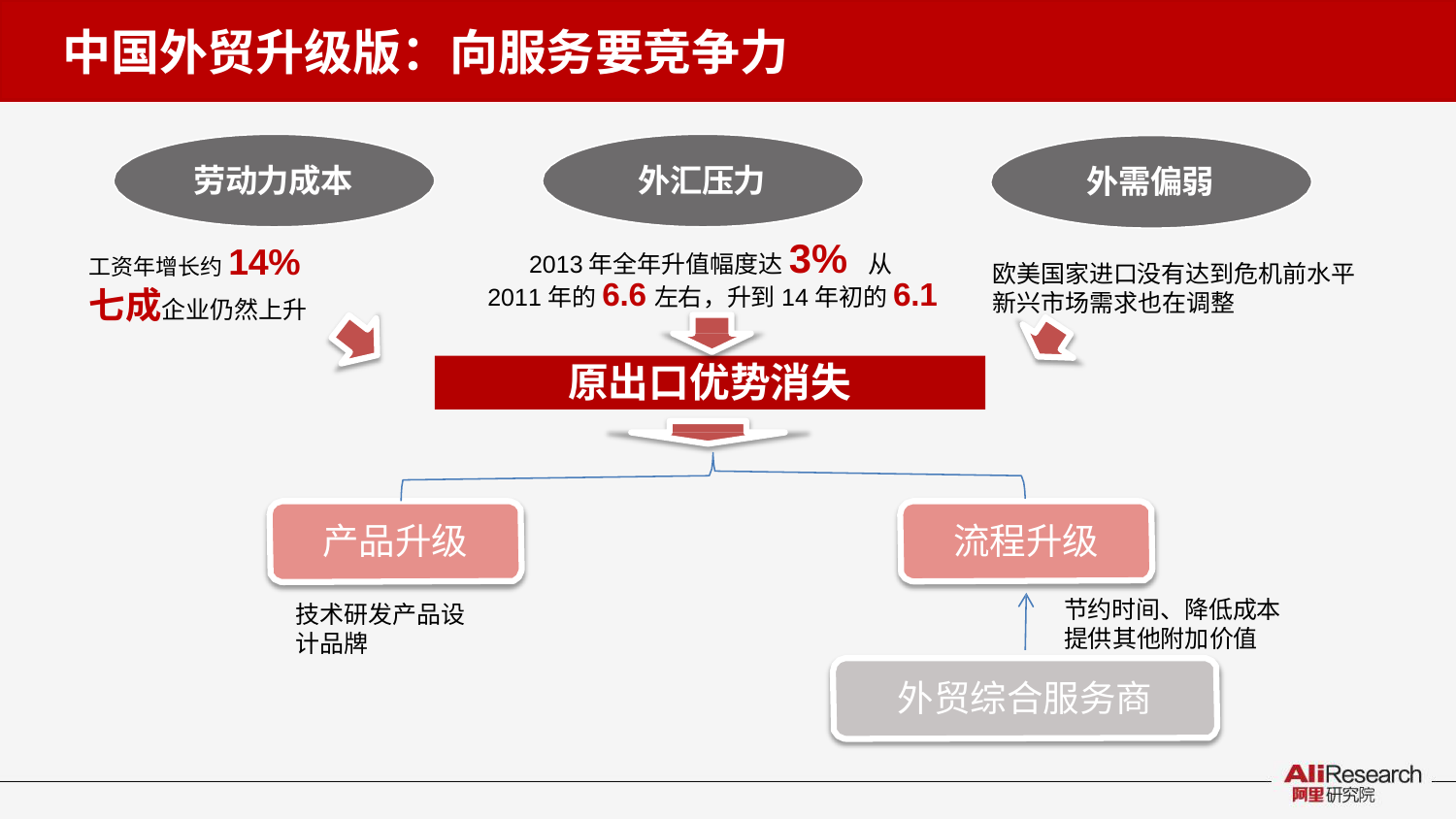

# 中国外贸升级版：向服务要竞争力

劳动力成本
外汇压力
外需偏弱
工资年增长约14%
七成企业仍然上升
2013年全年升值幅度达3% 从2011年的6.6左右，升到14年初的6.1
欧美国家进口没有达到危机前水平
新兴市场需求也在调整

原出口优势消失

流程升级
产品升级

节约时间、降低成本
提供其他附加价值
技术研发产品设 计品牌

外贸综合服务商